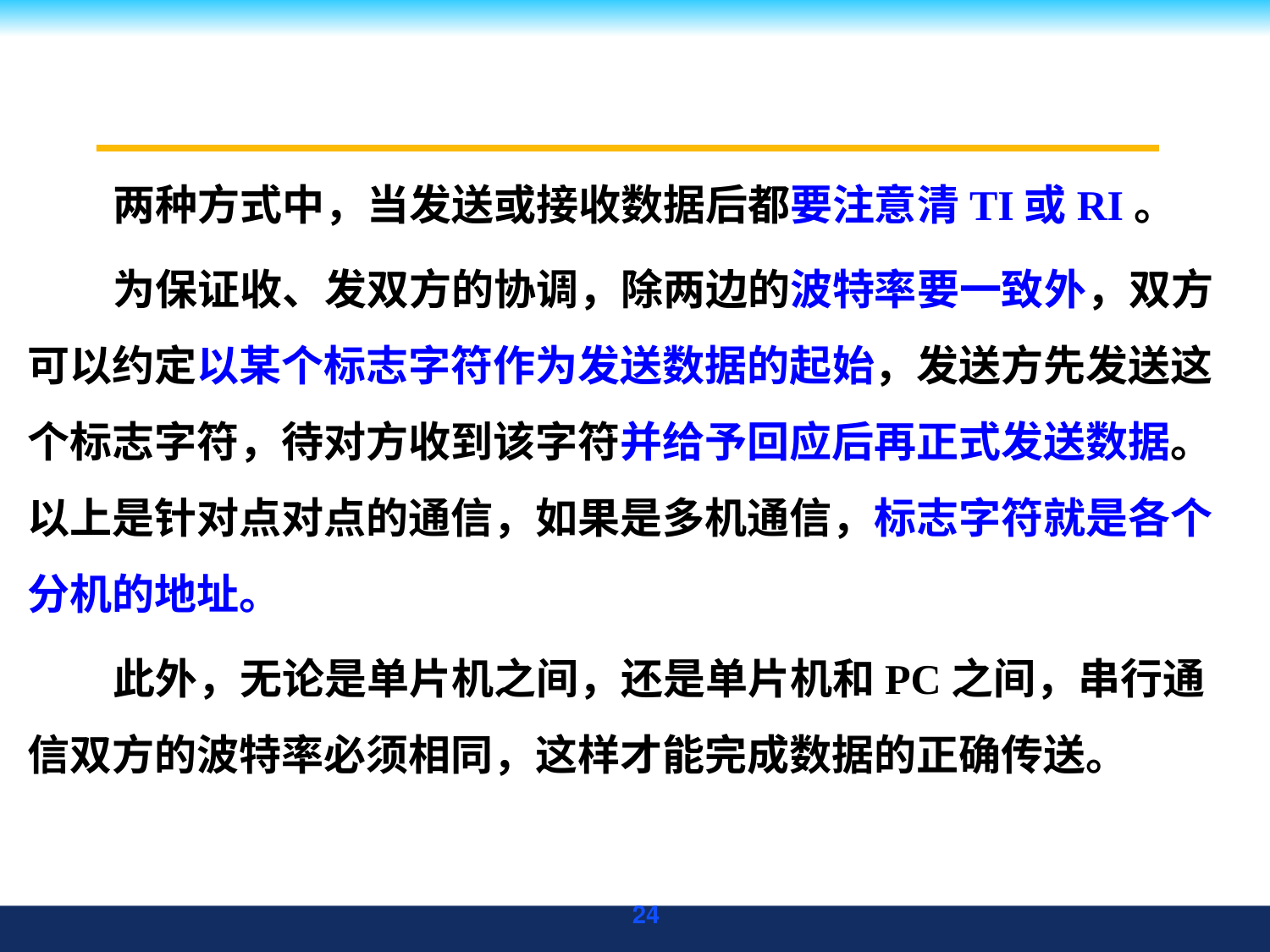

#
两种方式中，当发送或接收数据后都要注意清TI或RI。
为保证收、发双方的协调，除两边的波特率要一致外，双方可以约定以某个标志字符作为发送数据的起始，发送方先发送这个标志字符，待对方收到该字符并给予回应后再正式发送数据。以上是针对点对点的通信，如果是多机通信，标志字符就是各个分机的地址。
此外，无论是单片机之间，还是单片机和PC之间，串行通信双方的波特率必须相同，这样才能完成数据的正确传送。
24